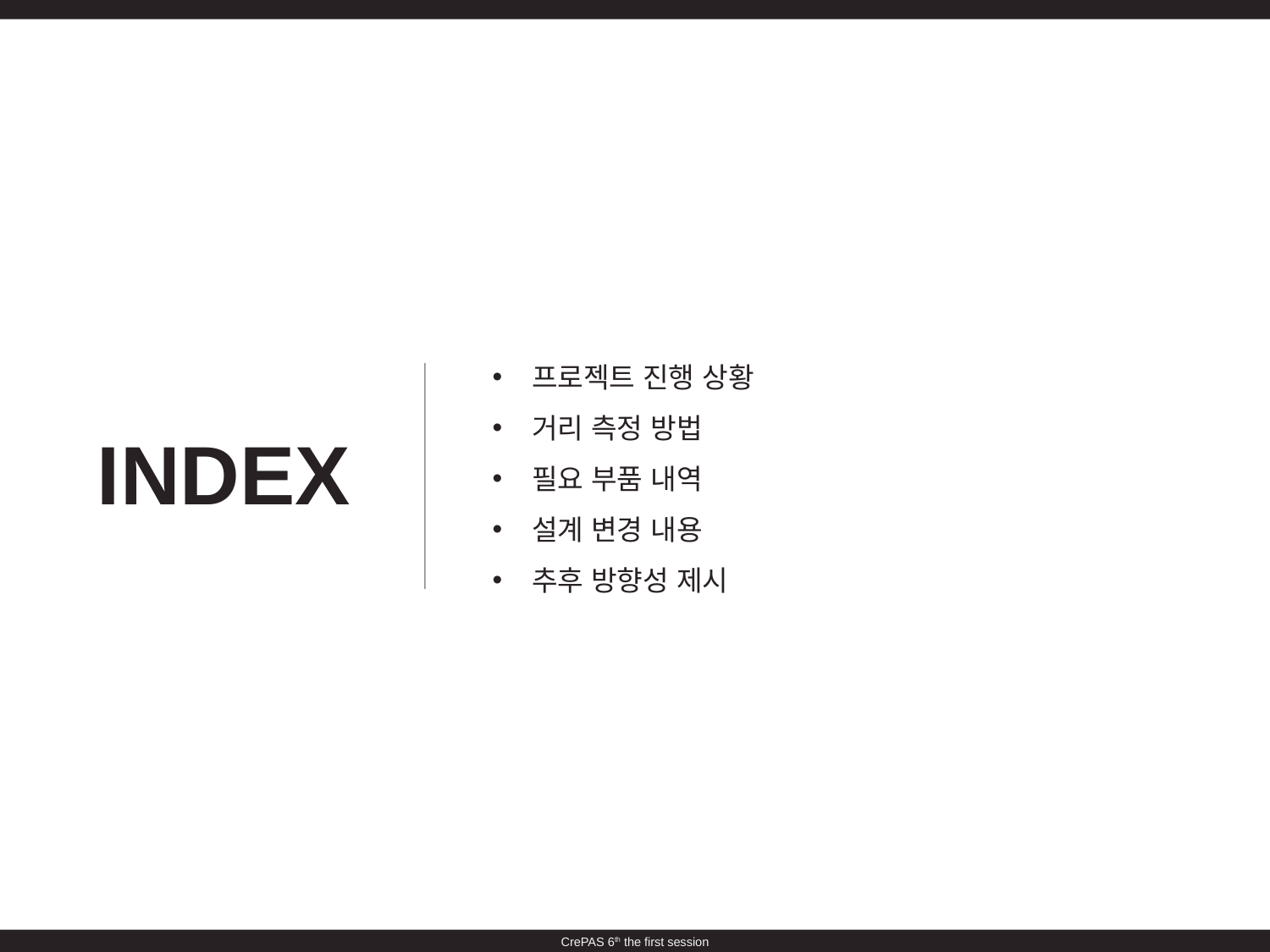

프로젝트 진행 상황
거리 측정 방법
필요 부품 내역
설계 변경 내용
추후 방향성 제시
INDEX
CrePAS 6th the first session